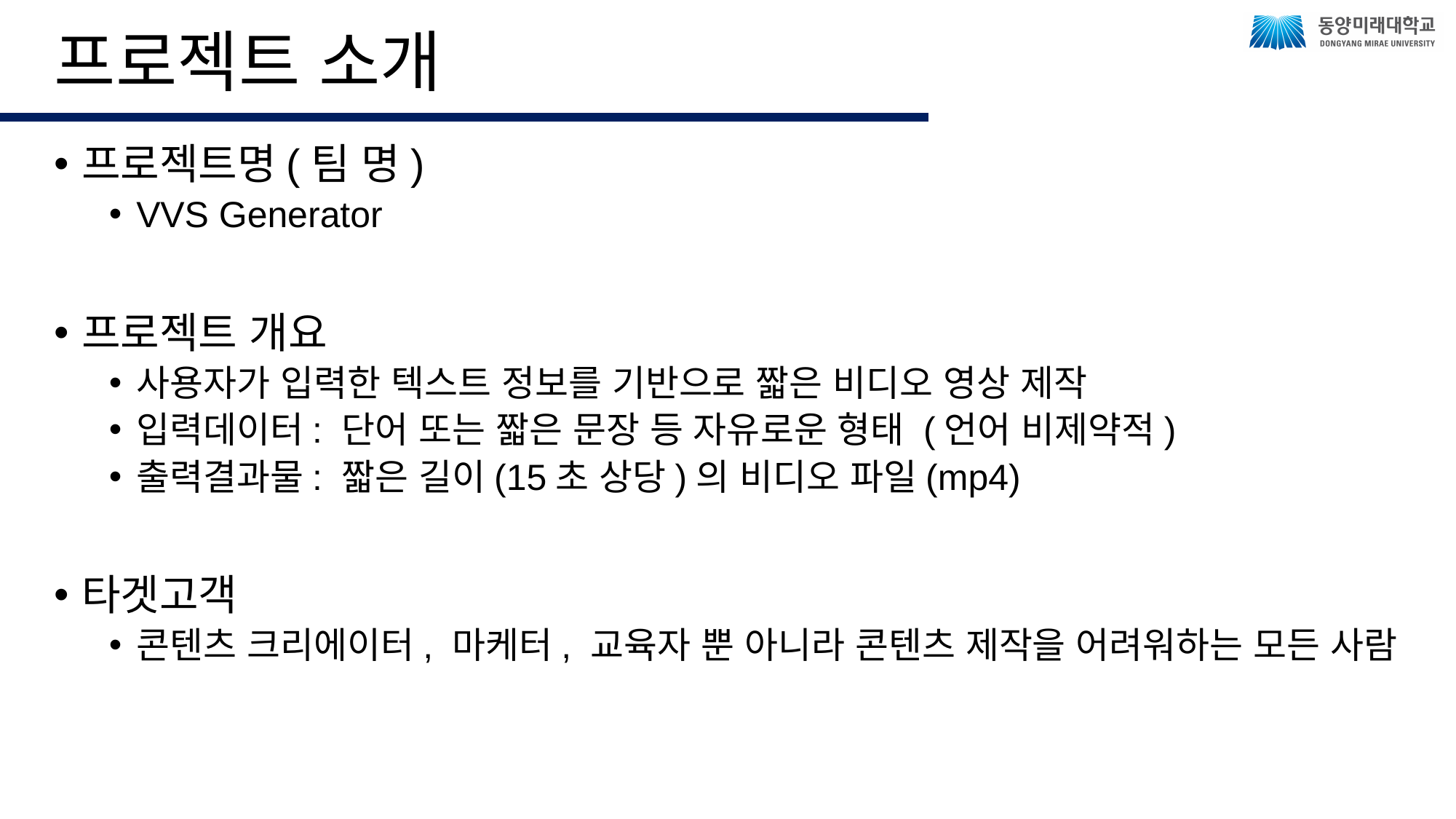

# 프로젝트 소개
프로젝트명(팀 명)
VVS Generator

프로젝트 개요
사용자가 입력한 텍스트 정보를 기반으로 짧은 비디오 영상 제작
입력데이터: 단어 또는 짧은 문장 등 자유로운 형태 (언어 비제약적)
출력결과물: 짧은 길이(15초 상당)의 비디오 파일(mp4)

타겟고객
콘텐츠 크리에이터, 마케터, 교육자 뿐 아니라 콘텐츠 제작을 어려워하는 모든 사람